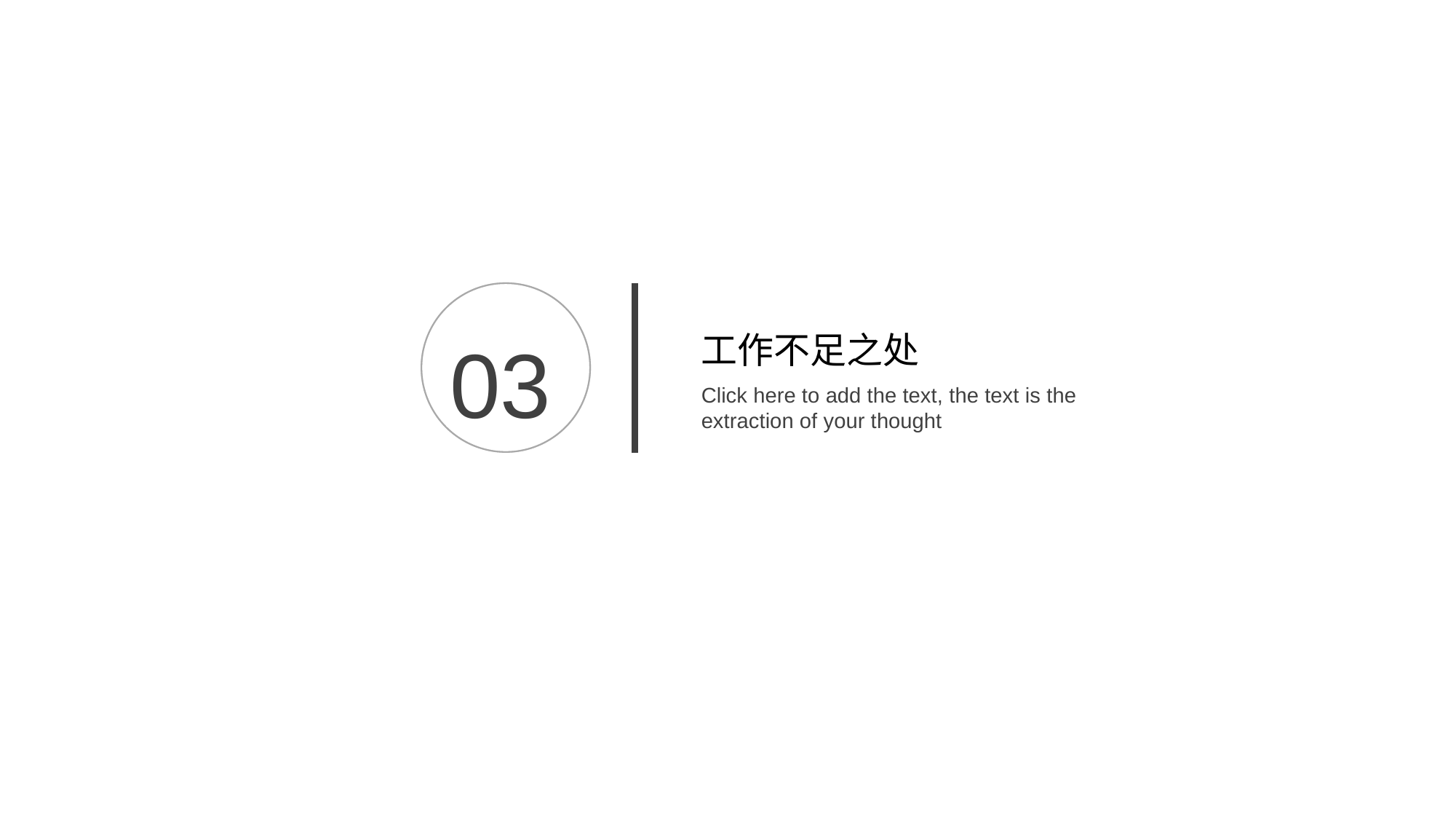

03

工作不足之处
Click here to add the text, the text is the extraction of your thought